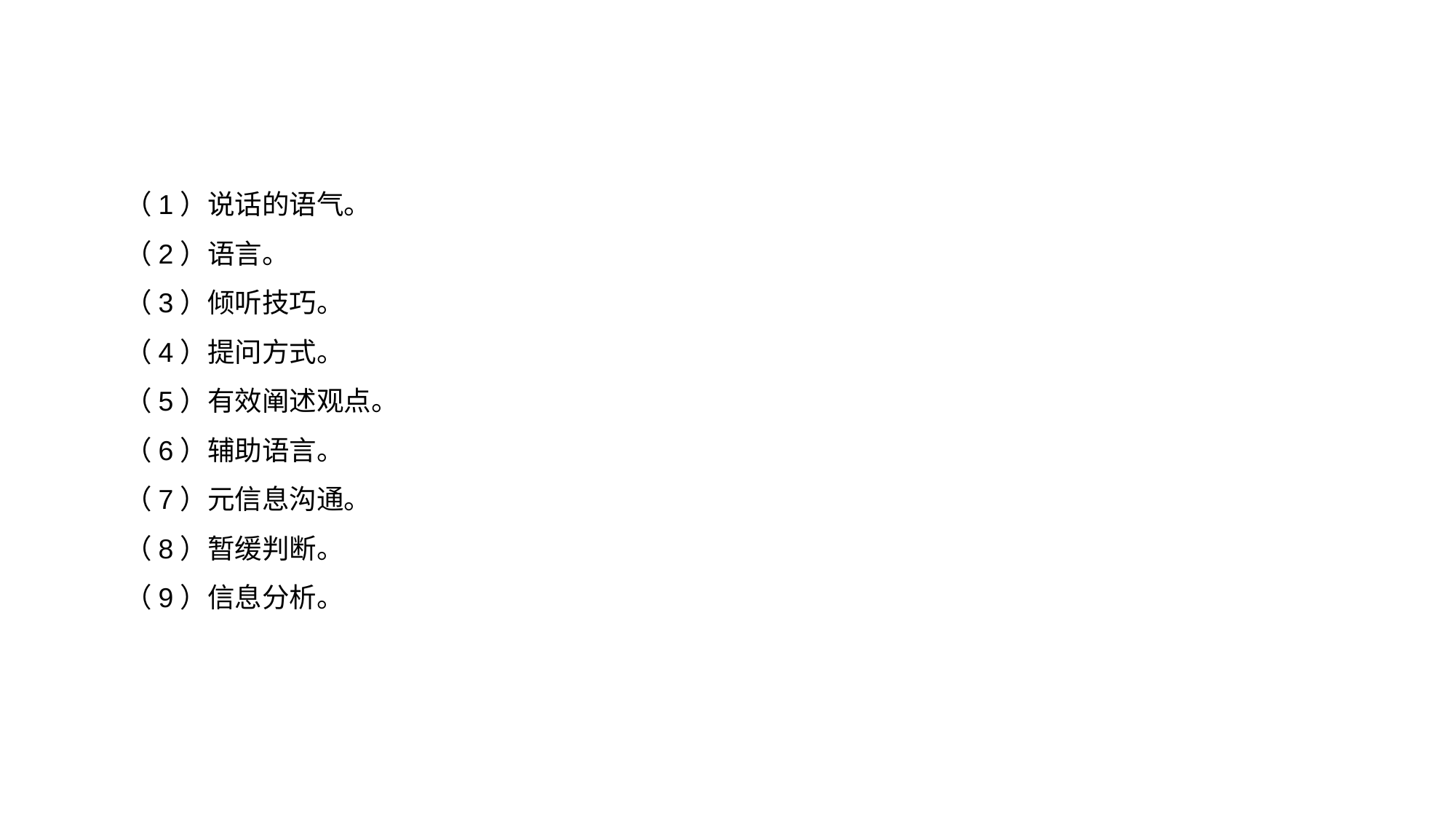

（1）说话的语气。
（2）语言。
（3）倾听技巧。
（4）提问方式。
（5）有效阐述观点。
（6）辅助语言。
（7）元信息沟通。
（8）暂缓判断。
（9）信息分析。